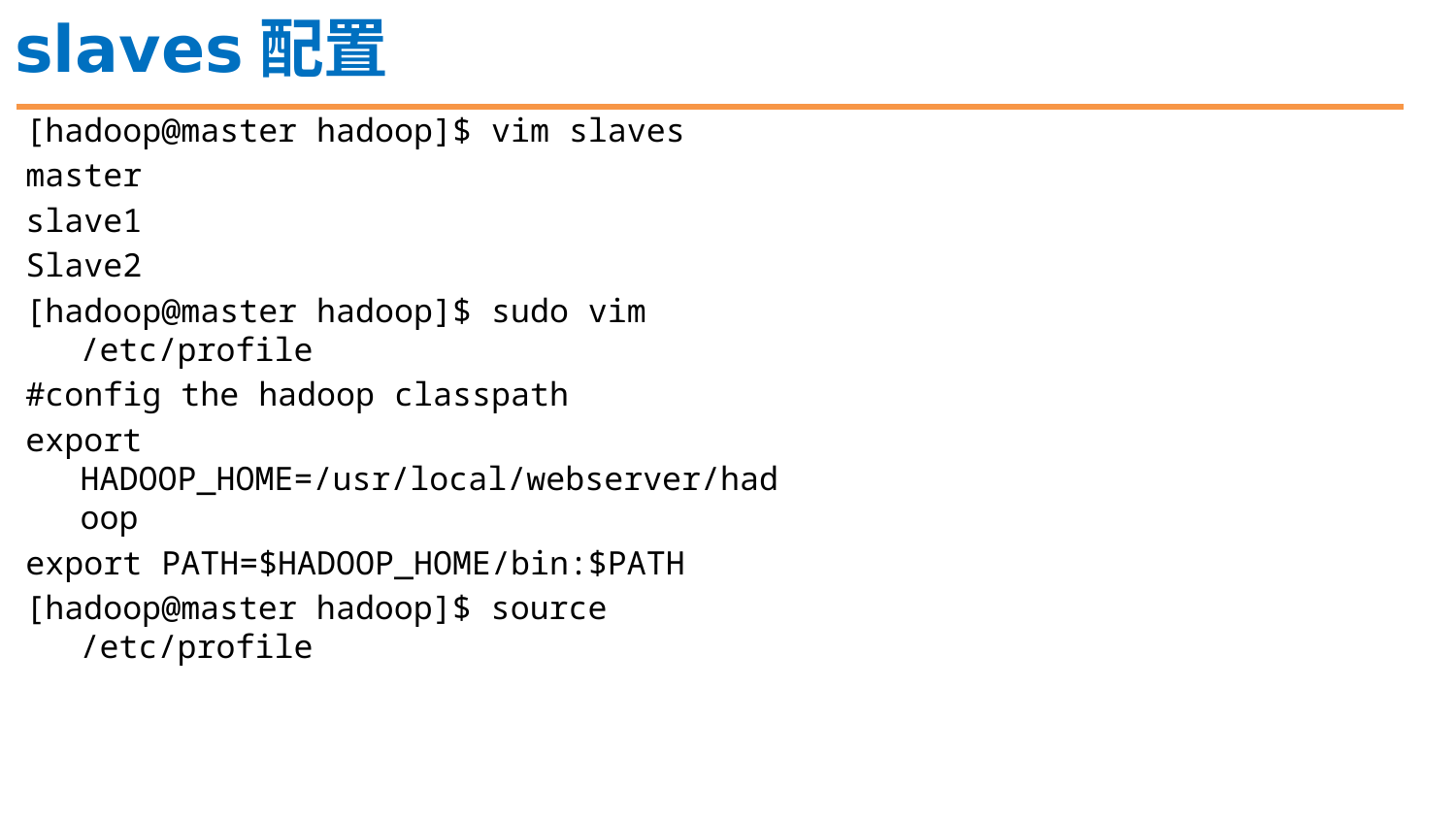

slaves配置
[hadoop@master hadoop]$ vim slaves
master
slave1
Slave2
[hadoop@master hadoop]$ sudo vim /etc/profile
#config the hadoop classpath
export HADOOP_HOME=/usr/local/webserver/hadoop
export PATH=$HADOOP_HOME/bin:$PATH
[hadoop@master hadoop]$ source /etc/profile